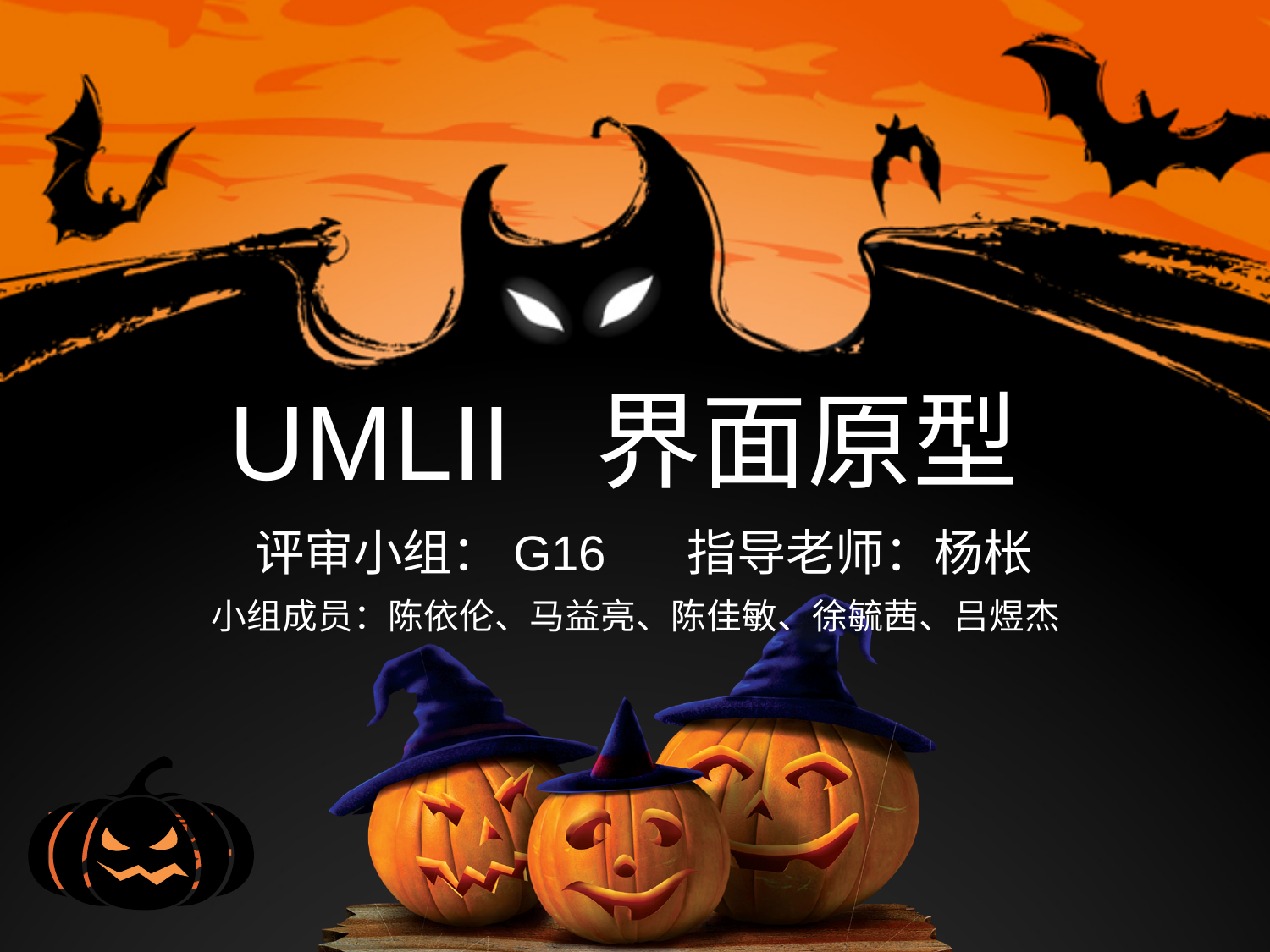

# UMLII  界面原型
评审小组：G16     指导老师：杨枨
小组成员：陈依伦、马益亮、陈佳敏、徐毓茜、吕煜杰